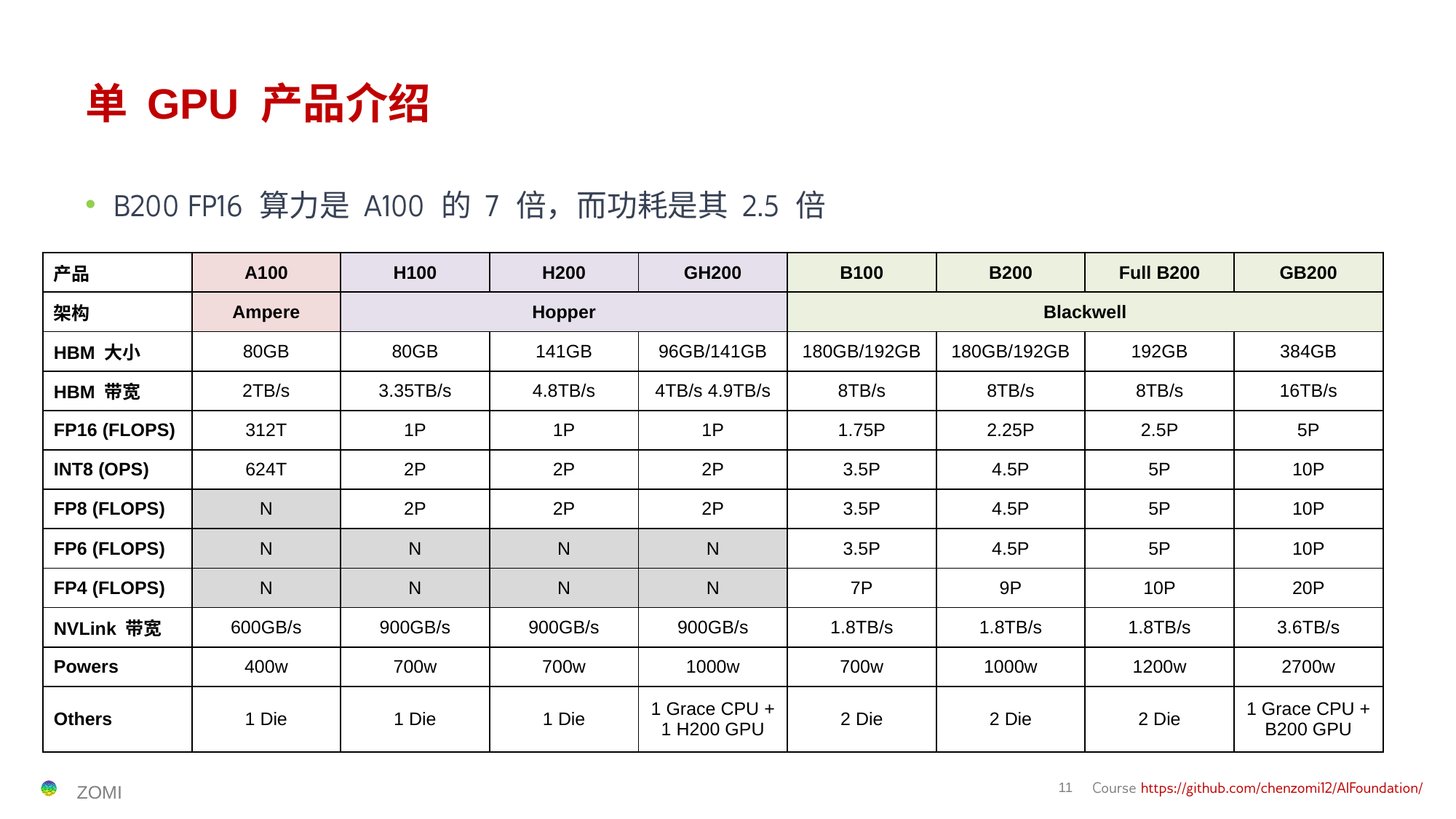

# 单 GPU 产品介绍
B200 FP16 算力是 A100 的 7 倍，而功耗是其 2.5 倍
| 产品 | A100 | H100 | H200 | GH200 | B100 | B200 | Full B200 | GB200 |
| --- | --- | --- | --- | --- | --- | --- | --- | --- |
| 架构 | Ampere | Hopper |  |  | Blackwell |  |  |  |
| HBM 大小 | 80GB | 80GB | 141GB | 96GB/141GB | 180GB/192GB | 180GB/192GB | 192GB | 384GB |
| HBM 带宽 | 2TB/s | 3.35TB/s | 4.8TB/s | 4TB/s 4.9TB/s | 8TB/s | 8TB/s | 8TB/s | 16TB/s |
| FP16 (FLOPS) | 312T | 1P | 1P | 1P | 1.75P | 2.25P | 2.5P | 5P |
| INT8 (OPS) | 624T | 2P | 2P | 2P | 3.5P | 4.5P | 5P | 10P |
| FP8 (FLOPS) | N | 2P | 2P | 2P | 3.5P | 4.5P | 5P | 10P |
| FP6 (FLOPS) | N | N | N | N | 3.5P | 4.5P | 5P | 10P |
| FP4 (FLOPS) | N | N | N | N | 7P | 9P | 10P | 20P |
| NVLink 带宽 | 600GB/s | 900GB/s | 900GB/s | 900GB/s | 1.8TB/s | 1.8TB/s | 1.8TB/s | 3.6TB/s |
| Powers | 400w | 700w | 700w | 1000w | 700w | 1000w | 1200w | 2700w |
| Others | 1 Die | 1 Die | 1 Die | 1 Grace CPU + 1 H200 GPU | 2 Die | 2 Die | 2 Die | 1 Grace CPU + B200 GPU |